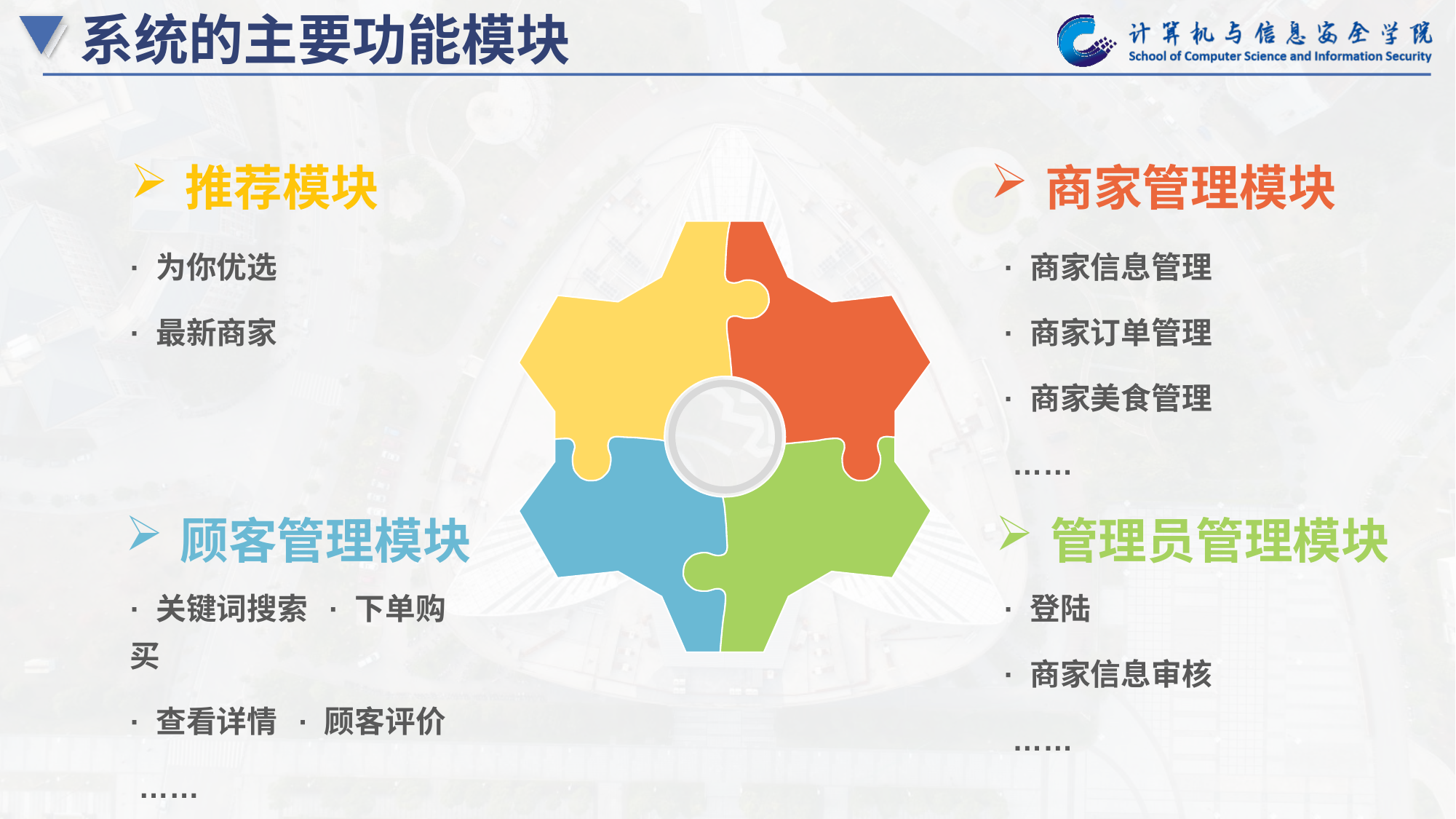

系统的主要功能模块
商家管理模块
推荐模块

· 为你优选
· 最新商家
· 商家信息管理
· 商家订单管理
· 商家美食管理
 ……

顾客管理模块
管理员管理模块
· 关键词搜索  · 下单购买
· 查看详情  · 顾客评价
 ……
· 登陆
· 商家信息审核
 ……